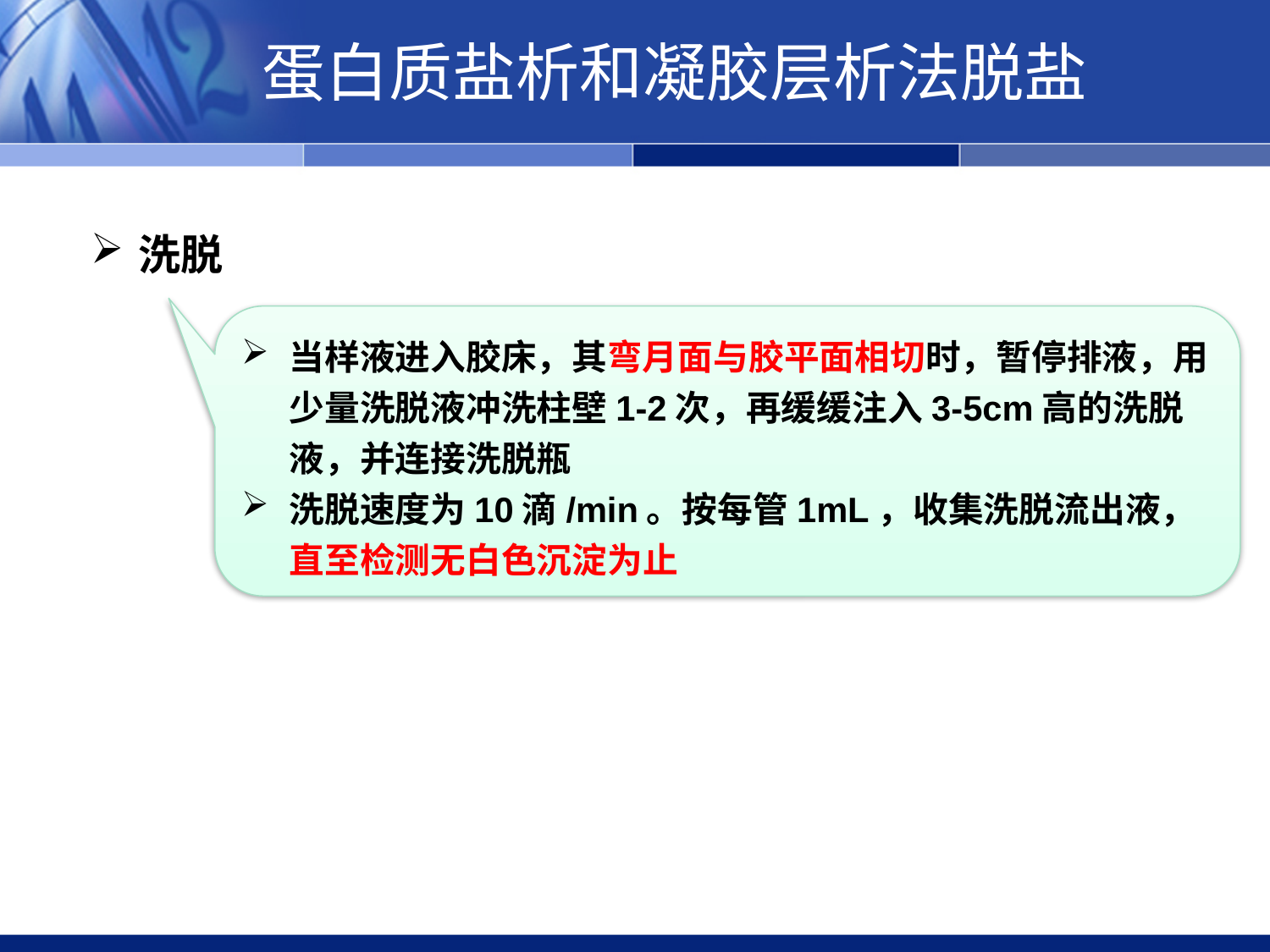

蛋白质盐析和凝胶层析法脱盐
洗脱
当样液进入胶床，其弯月面与胶平面相切时，暂停排液，用少量洗脱液冲洗柱壁1-2次，再缓缓注入3-5cm高的洗脱液，并连接洗脱瓶
洗脱速度为10滴/min。按每管1mL，收集洗脱流出液，直至检测无白色沉淀为止